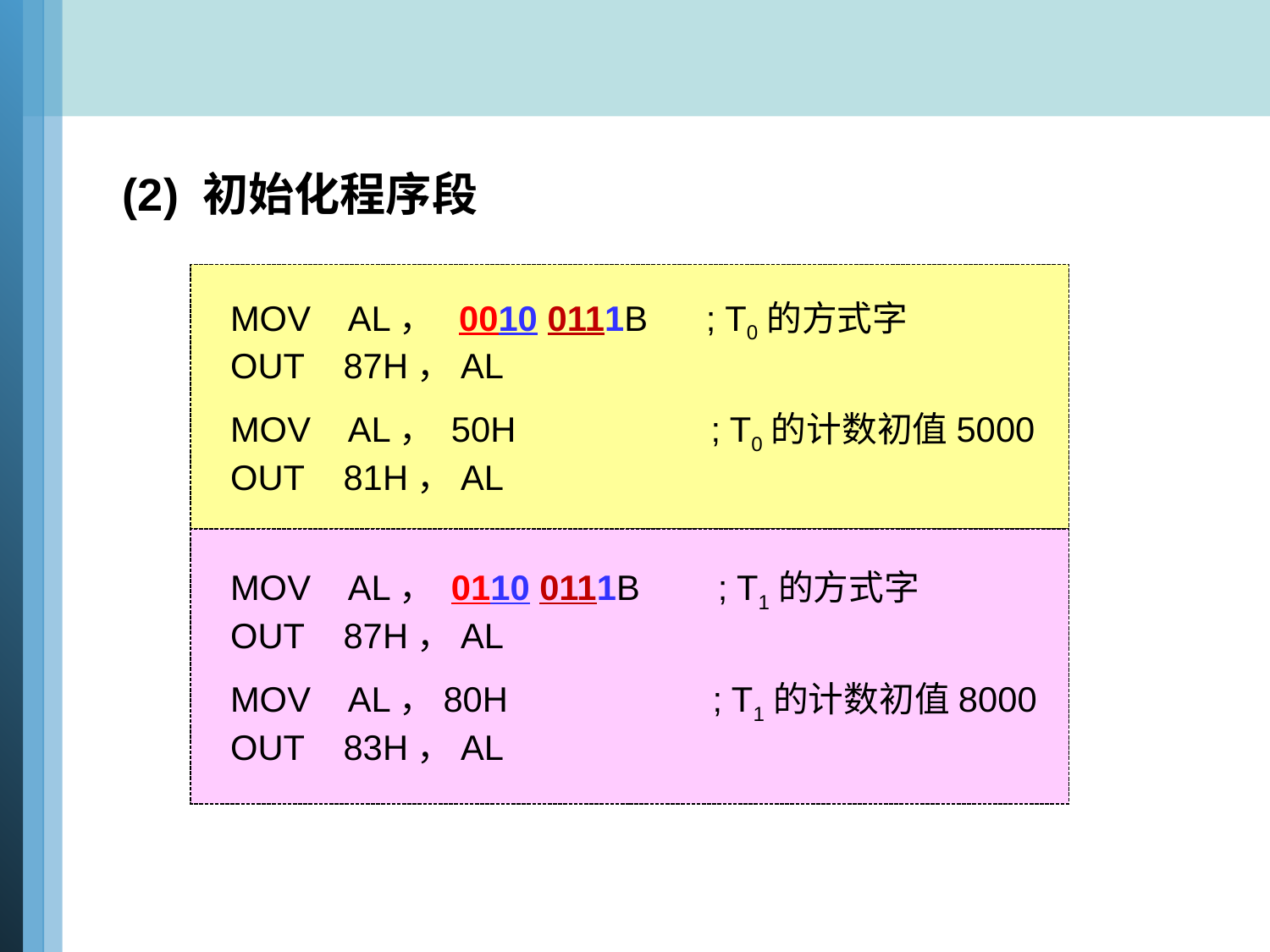

(2) 初始化程序段
MOV    AL，  0010 0111B      ; T0的方式字
OUT    87H，AL
MOV    AL， 50H                    ; T0的计数初值5000
OUT    81H，AL
MOV    AL， 0110 0111B        ; T1的方式字
OUT    87H，AL
MOV    AL，80H                     ; T1的计数初值8000
OUT    83H，AL
61